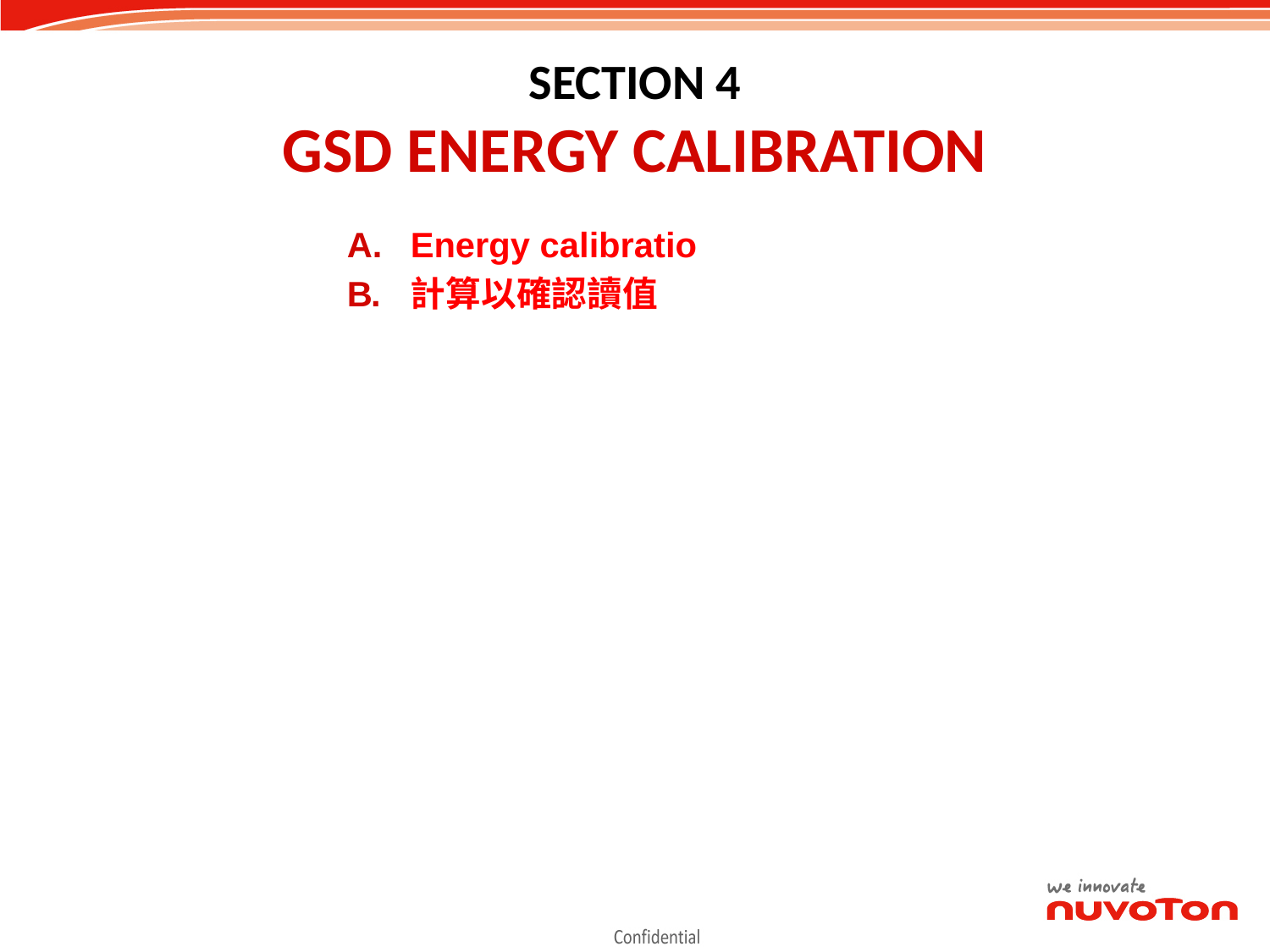

# SECTION 4 GSD ENERGY CALIBRATION
Energy calibratio
計算以確認讀值